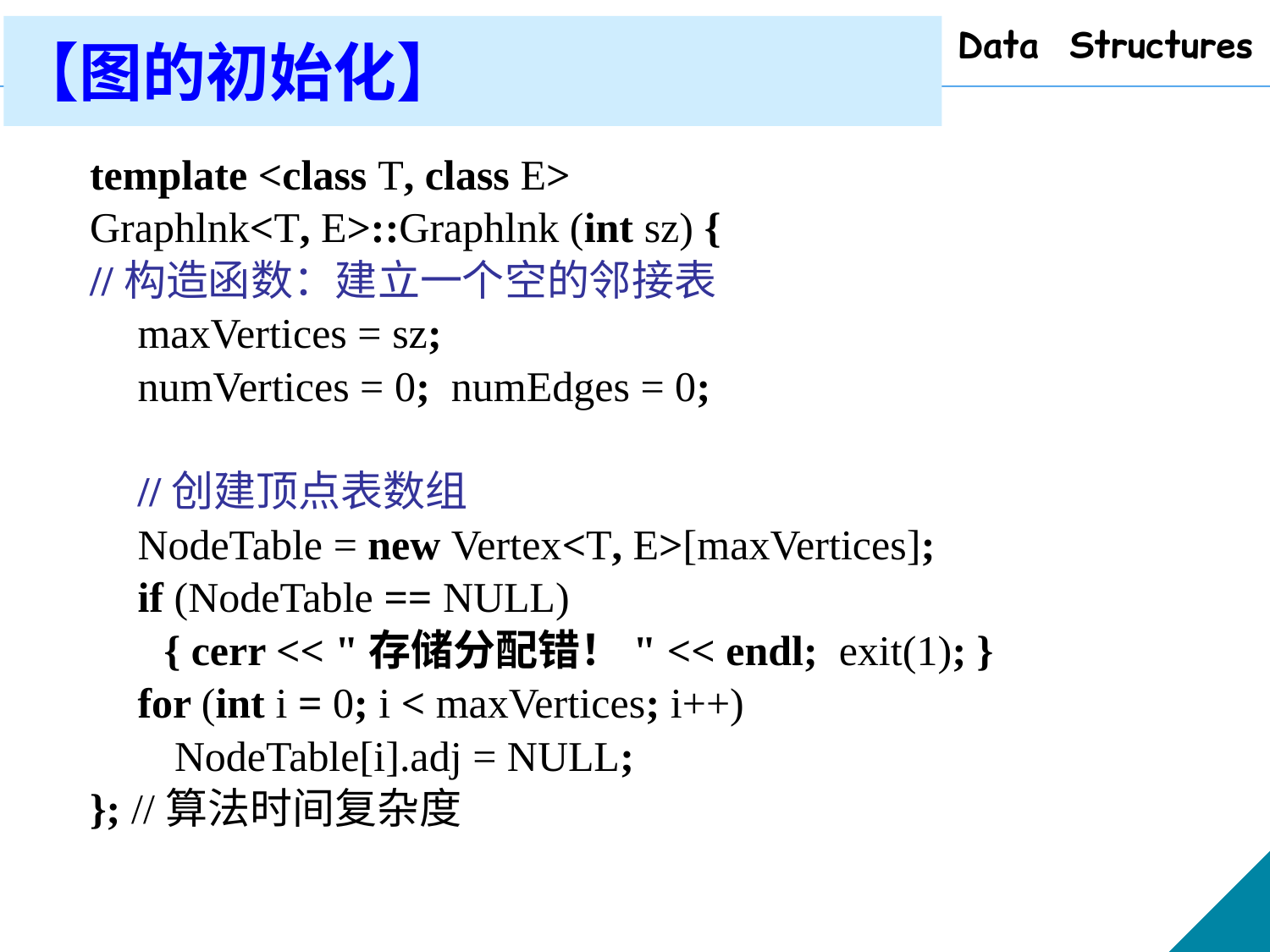

【图的初始化】
template <class T, class E>
Graphlnk<T, E>::Graphlnk (int sz) {
//构造函数：建立一个空的邻接表
    	maxVertices = sz;
    	numVertices = 0;  numEdges = 0;

	//创建顶点表数组
    	NodeTable = new Vertex<T, E>[maxVertices];
	if (NodeTable == NULL)
       { cerr << "存储分配错！" << endl;  exit(1); }
    	for (int i = 0; i < maxVertices; i++)
        NodeTable[i].adj = NULL;
}; //算法时间复杂度